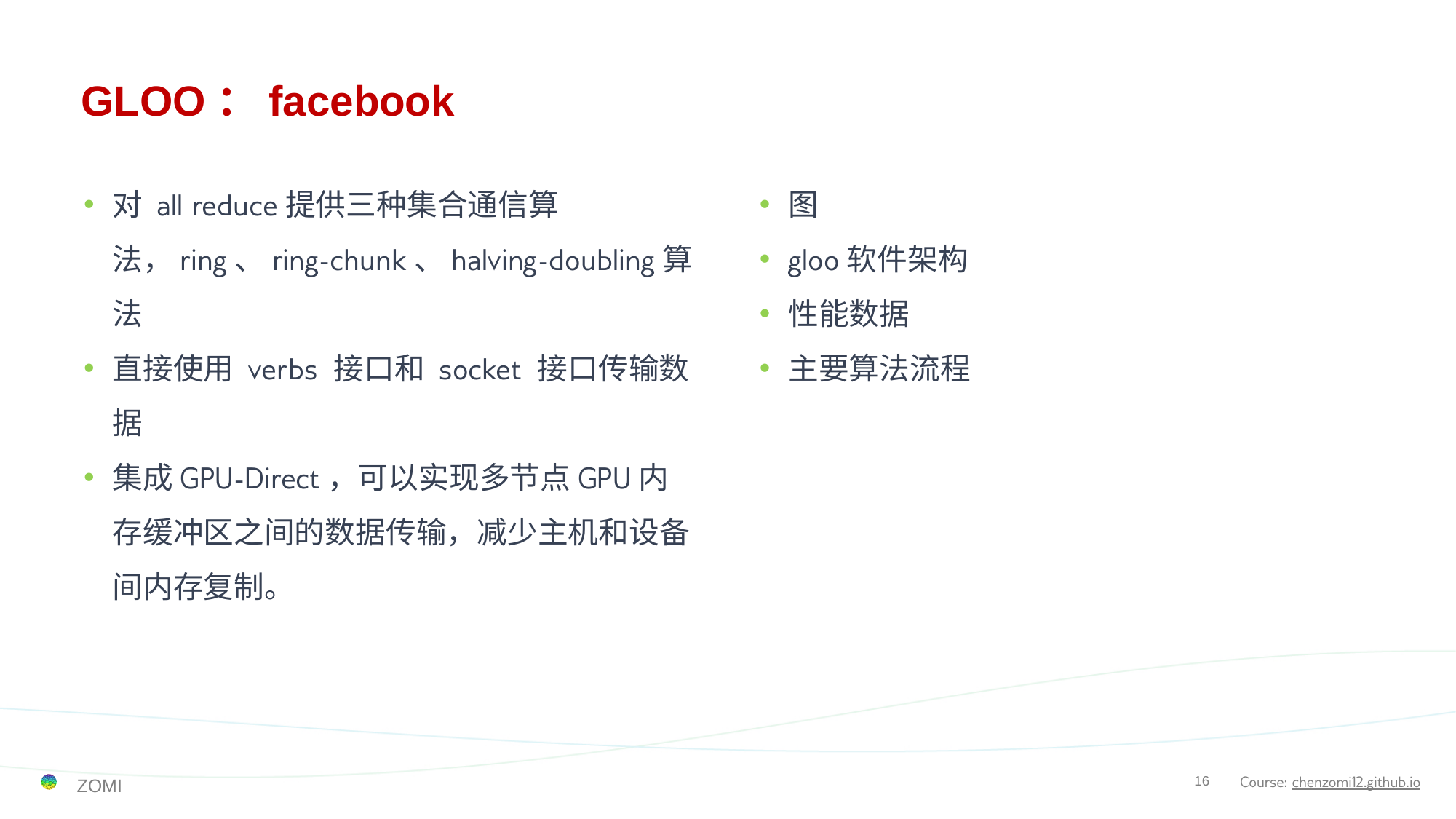

# GLOO：facebook
对 all reduce提供三种集合通信算法，ring、ring-chunk、halving-doubling算法
直接使用 verbs 接口和 socket 接口传输数据
集成GPU-Direct，可以实现多节点GPU内存缓冲区之间的数据传输，减少主机和设备间内存复制。
图
gloo软件架构
性能数据
主要算法流程